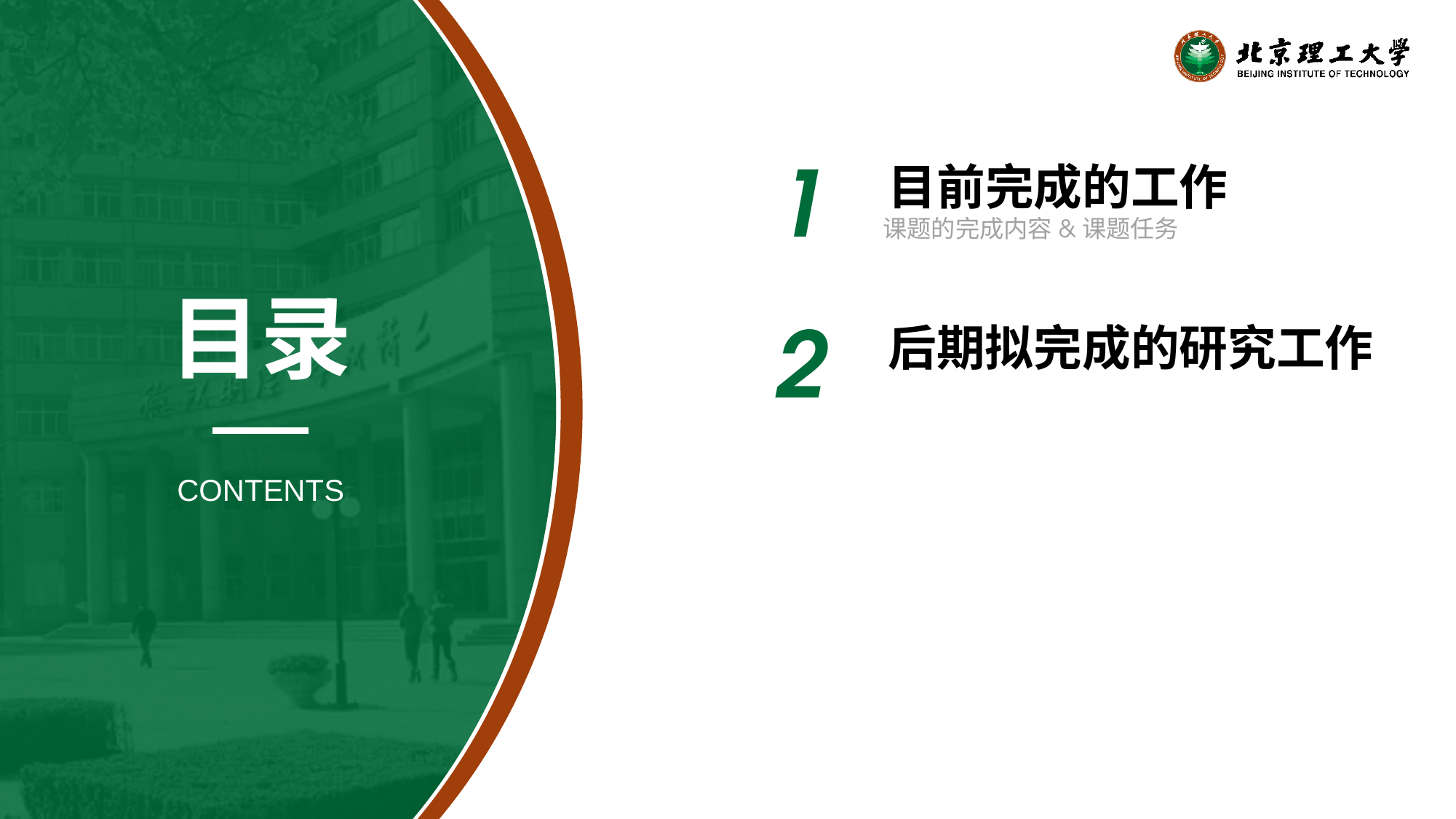

1
目前完成的工作
课题的完成内容&课题任务

2
后期拟完成的研究工作

目录
CONTENTS